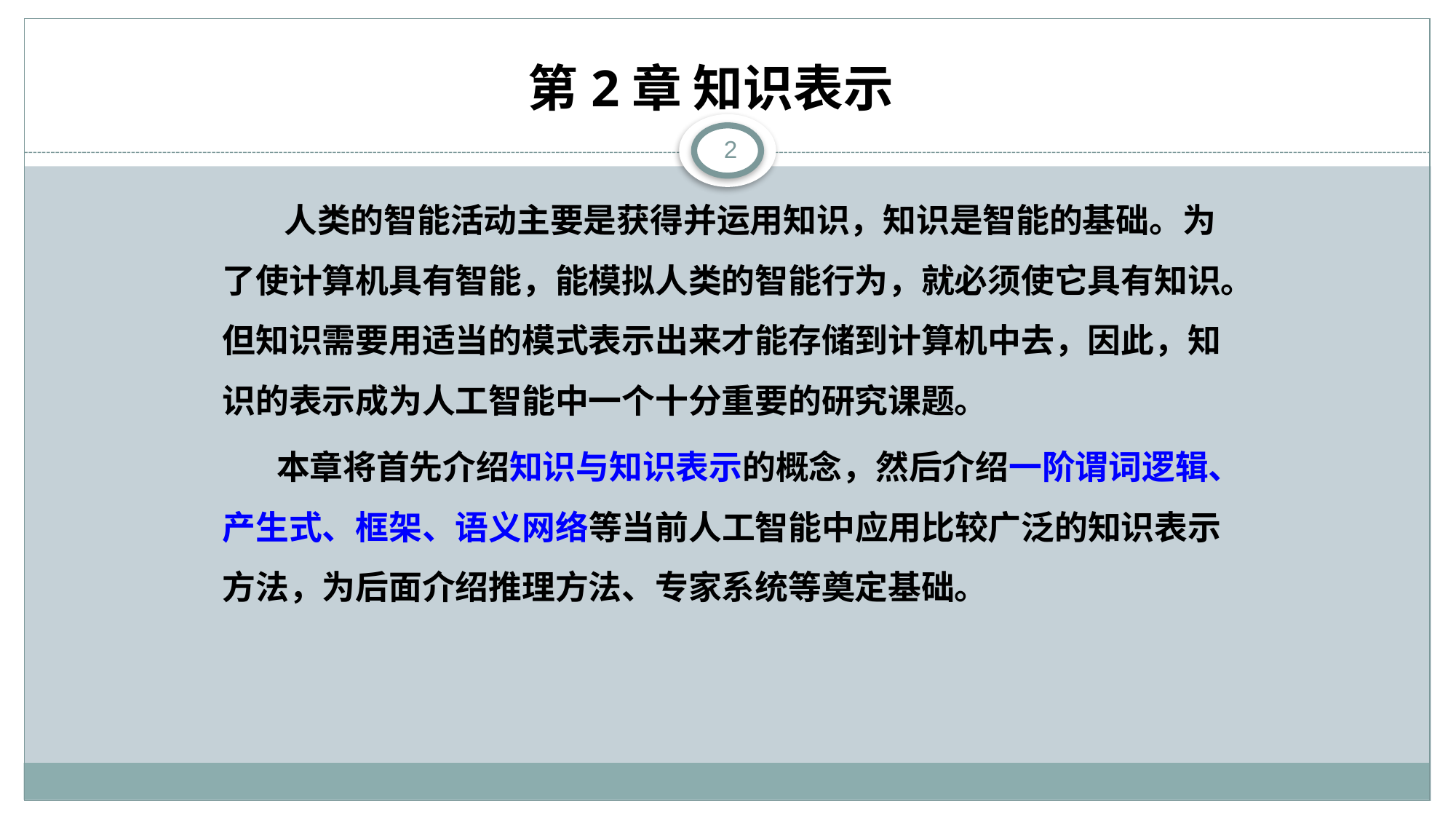

# 第2章 知识表示
2
       人类的智能活动主要是获得并运用知识，知识是智能的基础。为了使计算机具有智能，能模拟人类的智能行为，就必须使它具有知识。但知识需要用适当的模式表示出来才能存储到计算机中去，因此，知识的表示成为人工智能中一个十分重要的研究课题。
      本章将首先介绍知识与知识表示的概念，然后介绍一阶谓词逻辑、产生式、框架、语义网络等当前人工智能中应用比较广泛的知识表示方法，为后面介绍推理方法、专家系统等奠定基础。